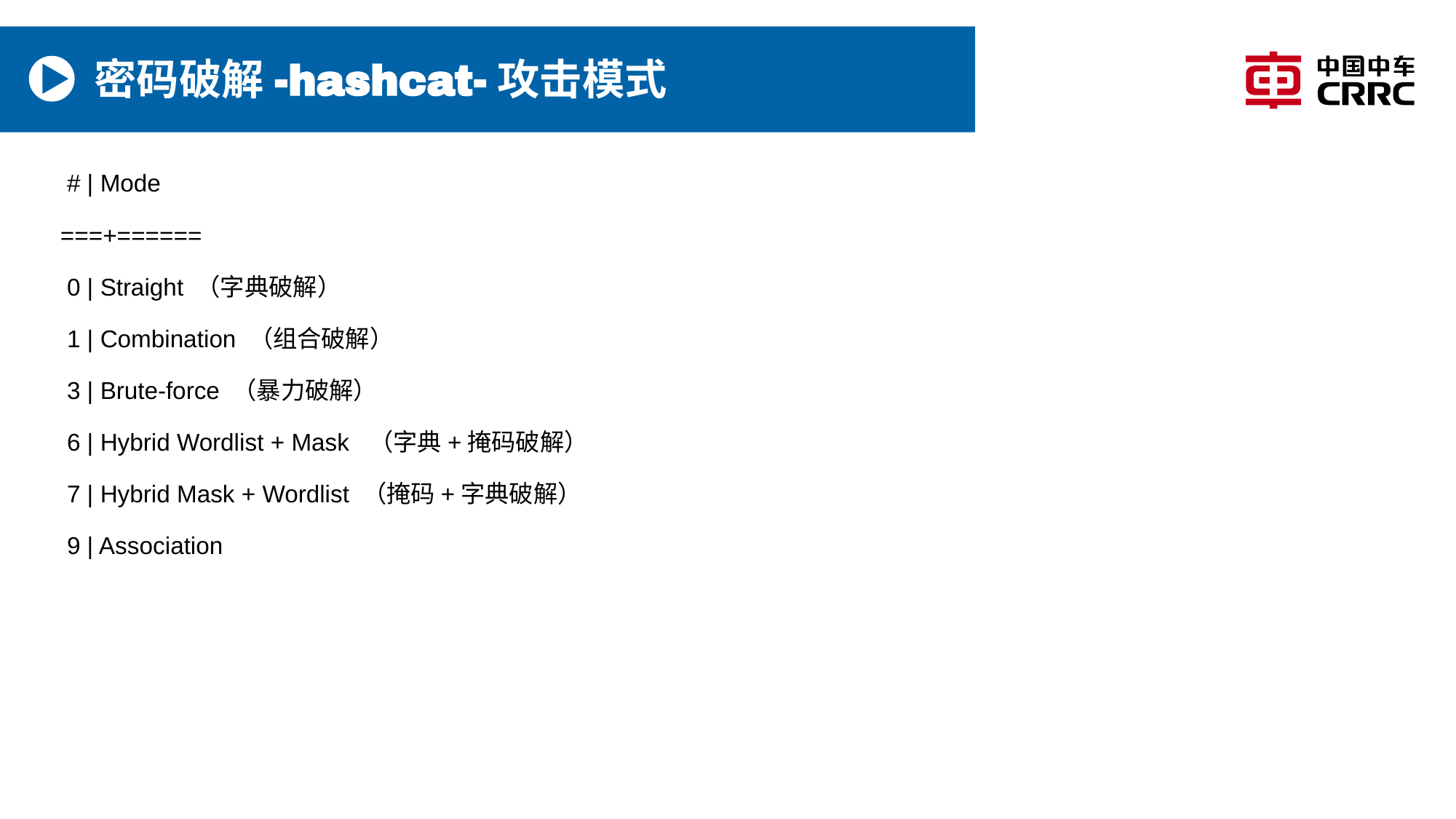

# 密码破解-hashcat-攻击模式
  # | Mode
 ===+======
  0 | Straight （字典破解）
  1 | Combination （组合破解）
  3 | Brute-force （暴力破解）
  6 | Hybrid Wordlist + Mask  （字典+掩码破解）
  7 | Hybrid Mask + Wordlist （掩码+字典破解）
  9 | Association
45